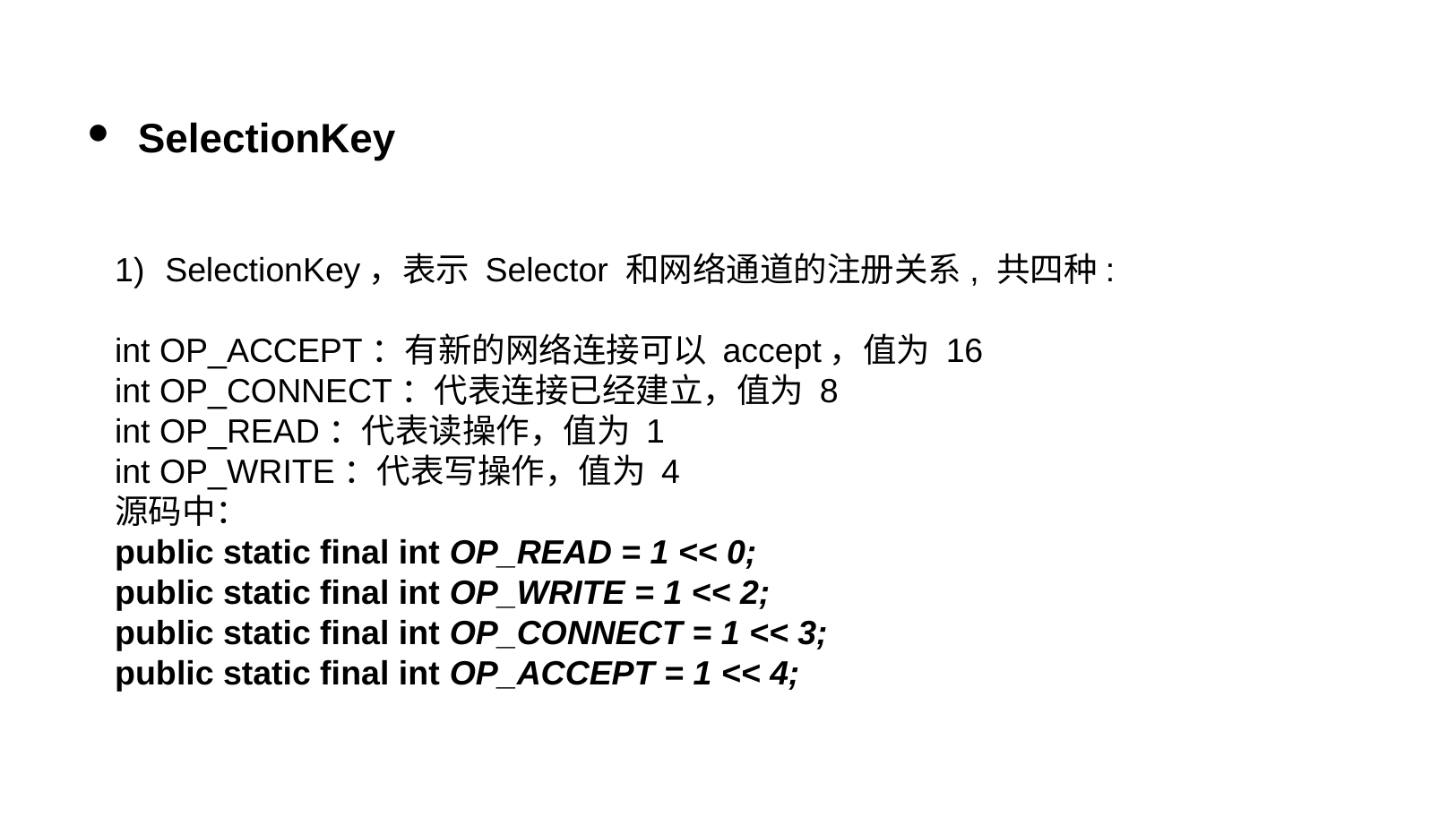

SelectionKey

SelectionKey，表示 Selector 和网络通道的注册关系, 共四种:

int OP_ACCEPT：有新的网络连接可以 accept，值为 16
int OP_CONNECT：代表连接已经建立，值为 8
int OP_READ：代表读操作，值为 1
int OP_WRITE：代表写操作，值为 4
源码中：
public static final int OP_READ = 1 << 0;
public static final int OP_WRITE = 1 << 2;
public static final int OP_CONNECT = 1 << 3;
public static final int OP_ACCEPT = 1 << 4;